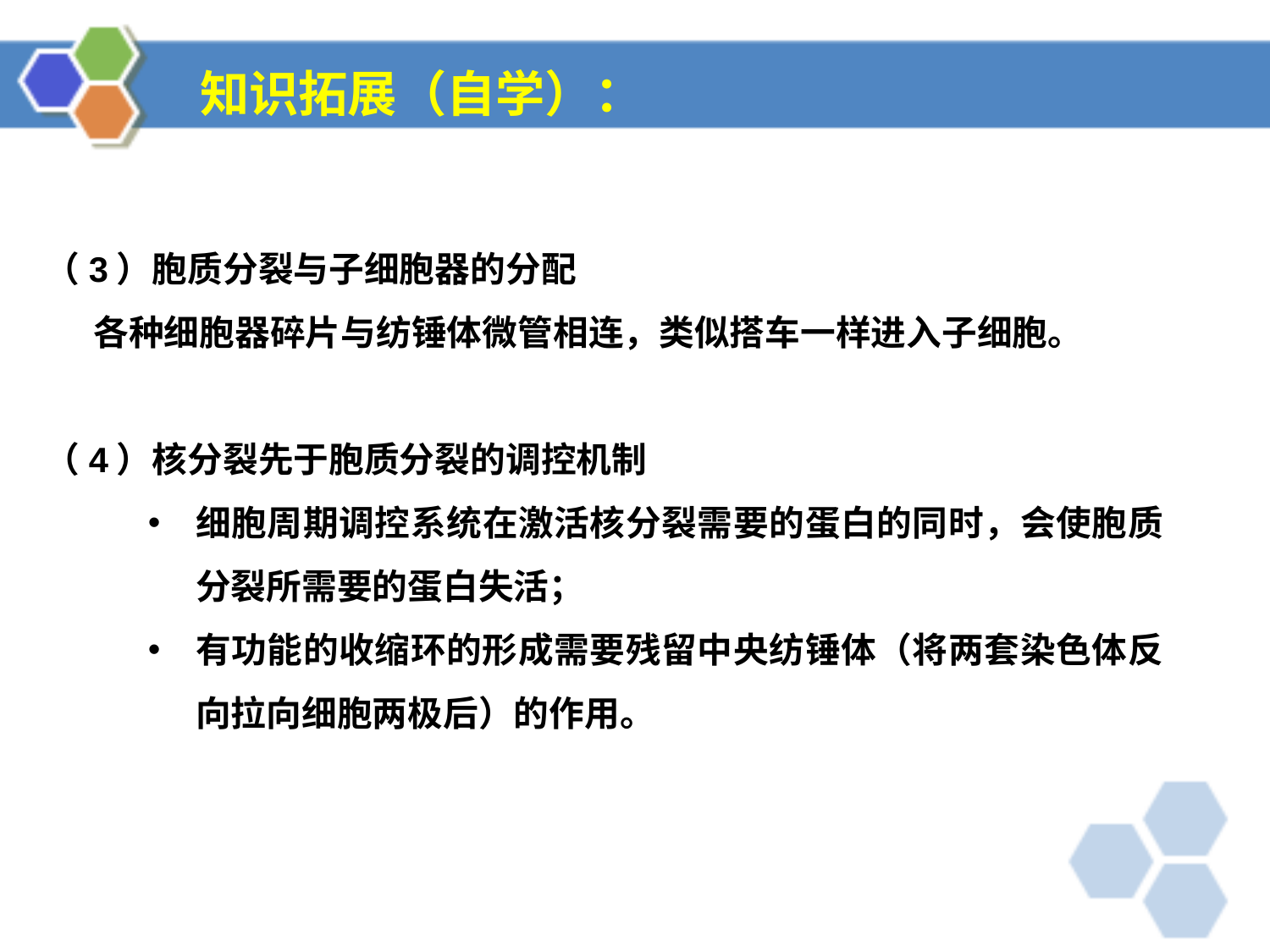

知识拓展（自学）：
（3）胞质分裂与子细胞器的分配
     各种细胞器碎片与纺锤体微管相连，类似搭车一样进入子细胞。

（4）核分裂先于胞质分裂的调控机制
细胞周期调控系统在激活核分裂需要的蛋白的同时，会使胞质分裂所需要的蛋白失活；
有功能的收缩环的形成需要残留中央纺锤体（将两套染色体反向拉向细胞两极后）的作用。